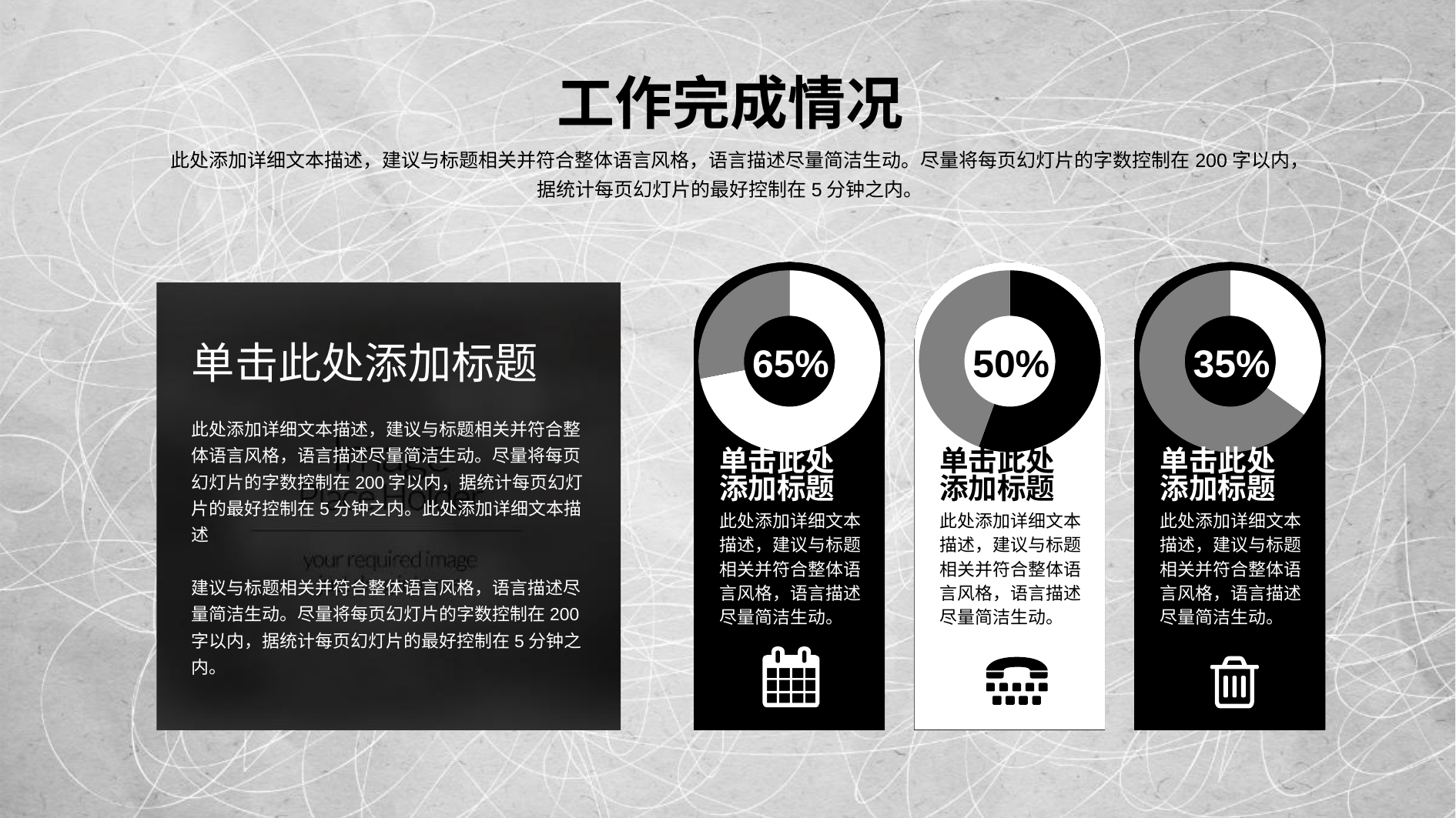

工作完成情况
此处添加详细文本描述，建议与标题相关并符合整体语言风格，语言描述尽量简洁生动。尽量将每页幻灯片的字数控制在200字以内，
据统计每页幻灯片的最好控制在5分钟之内。

### Chart

| Category | Sales |
|---|---|
| 1st Qtr | 8.2 |
| 2nd Qtr | 3.2 |
| 0 | 0.0 |
| 0 | 0.0 |

### Chart

| Category | Sales |
|---|---|
| 1st Qtr | 4.0 |
| 2nd Qtr | 3.2 |
| 0 | 0.0 |
| 0 | 0.0 |

### Chart

| Category | Sales |
|---|---|
| 1st Qtr | 3.5 |
| 2nd Qtr | 6.5 |
| 0 | 0.0 |
| 0 | 0.0 |
单击此处添加标题
此处添加详细文本描述，建议与标题相关并符合整体语言风格，语言描述尽量简洁生动。尽量将每页幻灯片的字数控制在200字以内，据统计每页幻灯片的最好控制在5分钟之内。此处添加详细文本描述

建议与标题相关并符合整体语言风格，语言描述尽量简洁生动。尽量将每页幻灯片的字数控制在200字以内，据统计每页幻灯片的最好控制在5分钟之内。
65%
50%
35%
单击此处
添加标题
此处添加详细文本描述，建议与标题相关并符合整体语言风格，语言描述尽量简洁生动。

单击此处
添加标题
此处添加详细文本描述，建议与标题相关并符合整体语言风格，语言描述尽量简洁生动。

单击此处
添加标题
此处添加详细文本描述，建议与标题相关并符合整体语言风格，语言描述尽量简洁生动。